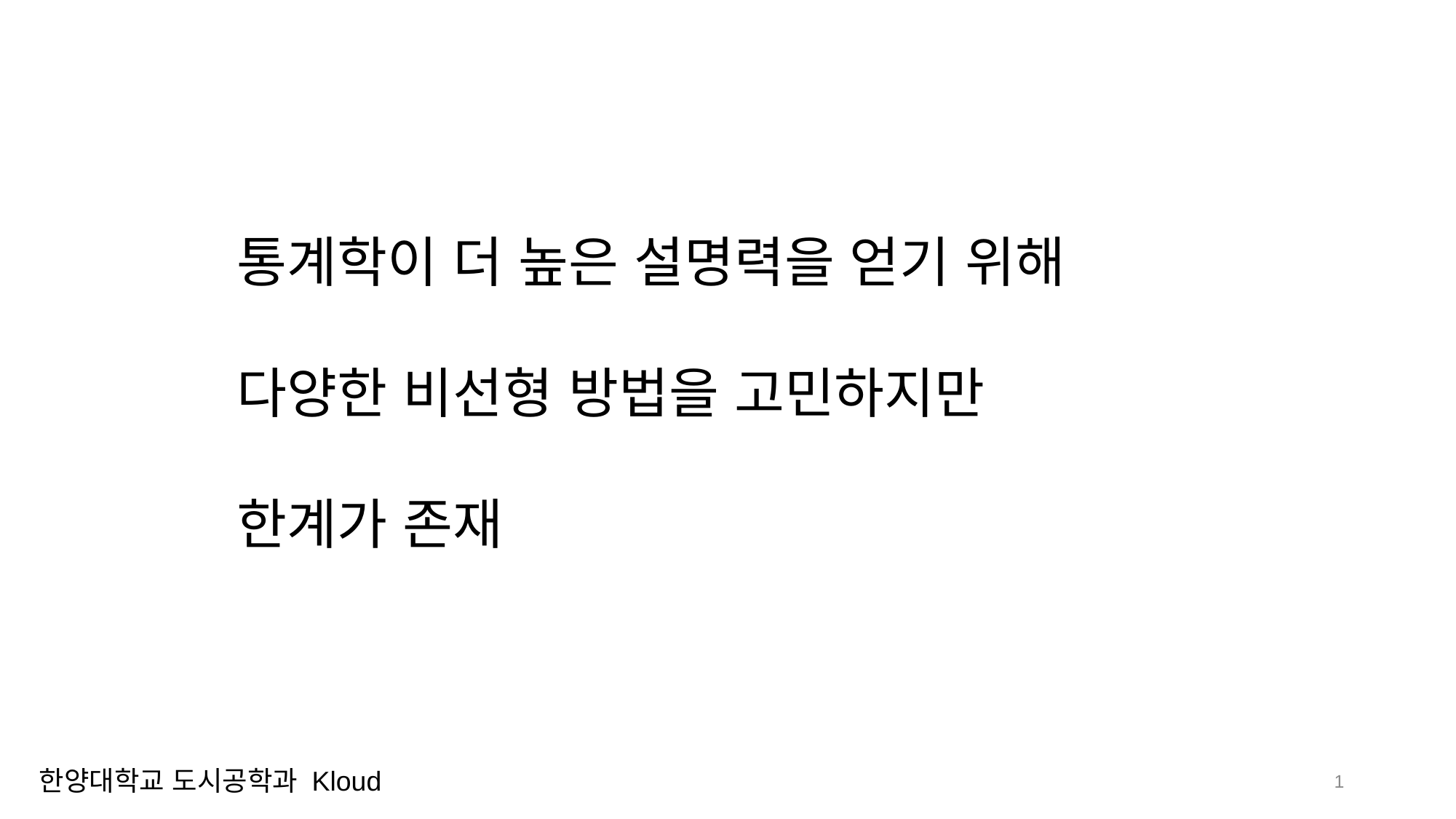

통계학이 더 높은 설명력을 얻기 위해

다양한 비선형 방법을 고민하지만

한계가 존재
1